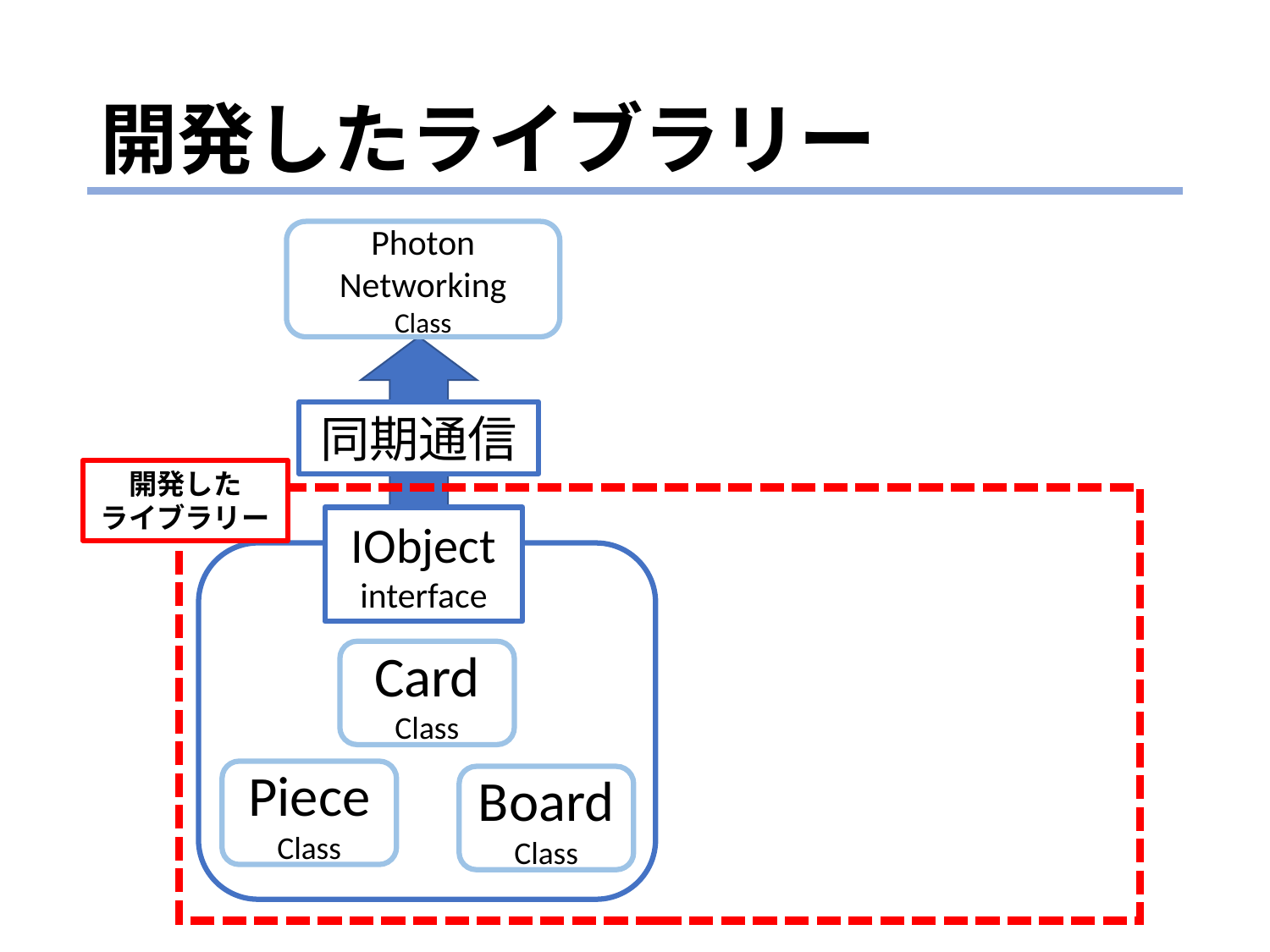

# 開発したライブラリー
Photon
Networking
Class

同期通信
開発した
ライブラリー

IObject
interface

Card
Class
Piece
Class
Board
Class